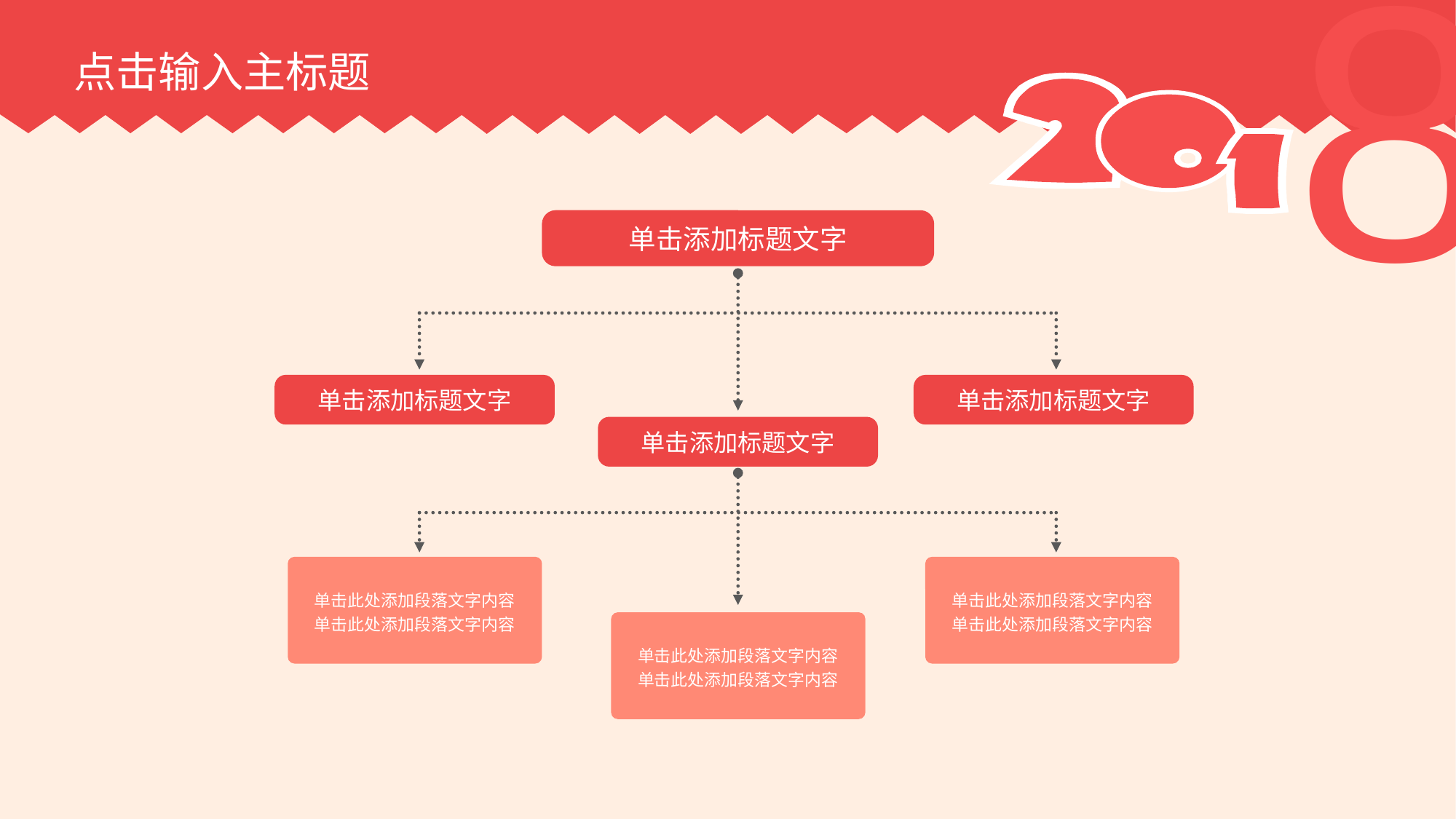

点击输入主标题
单击添加标题文字
双击添加标题文字

单击添加标题文字
单击添加标题文字
单击添加标题文字

单击此处添加段落文字内容
单击此处添加段落文字内容
单击此处添加段落文字内容
单击此处添加段落文字内容
单击此处添加段落文字内容
单击此处添加段落文字内容